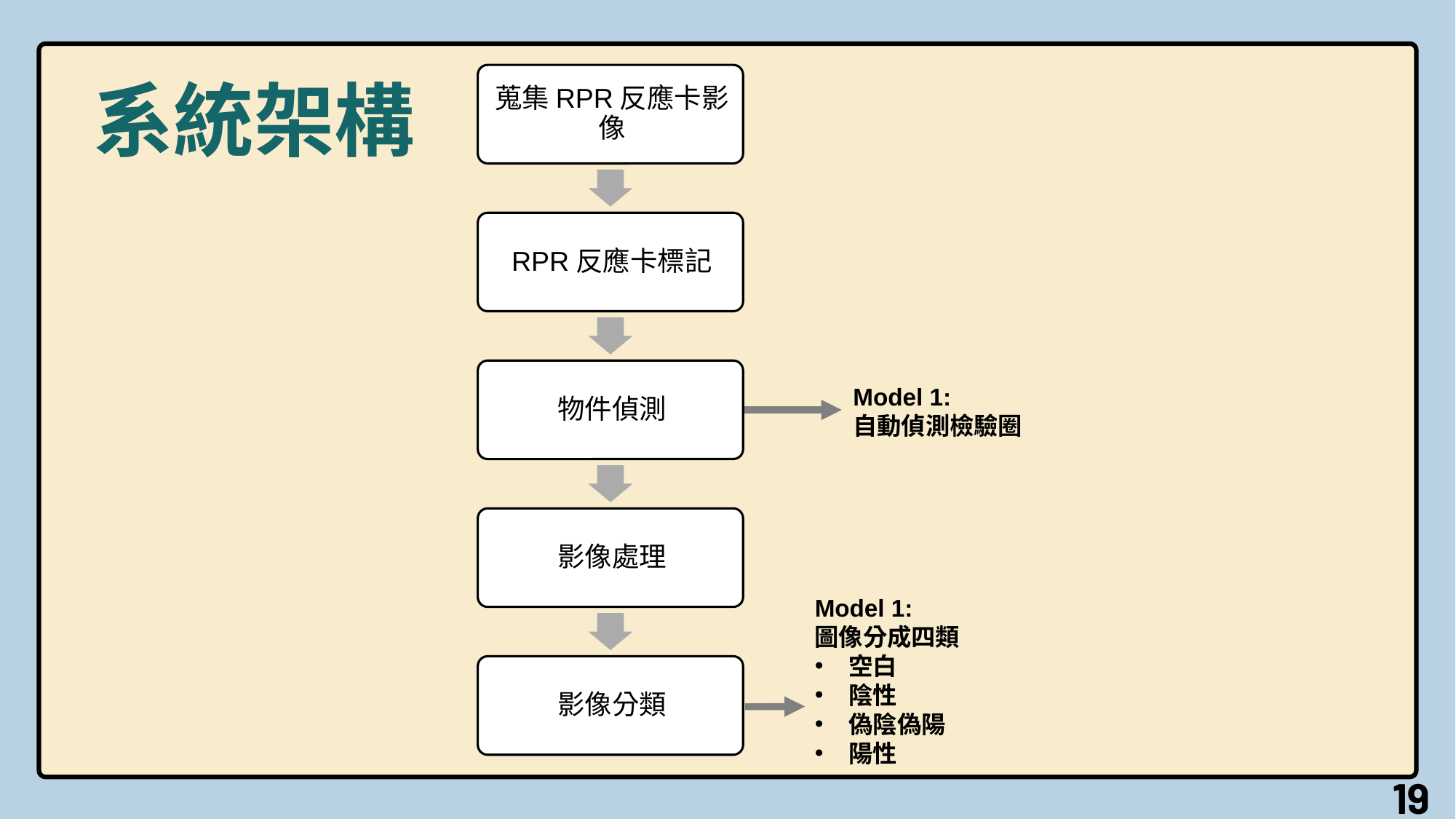

系統架構

蒐集RPR反應卡影像

RPR反應卡標記

物件偵測

影像處理

影像分類
Model 1:
自動偵測檢驗圈
Model 1:
圖像分成四類
空白
陰性
偽陰偽陽
陽性
19